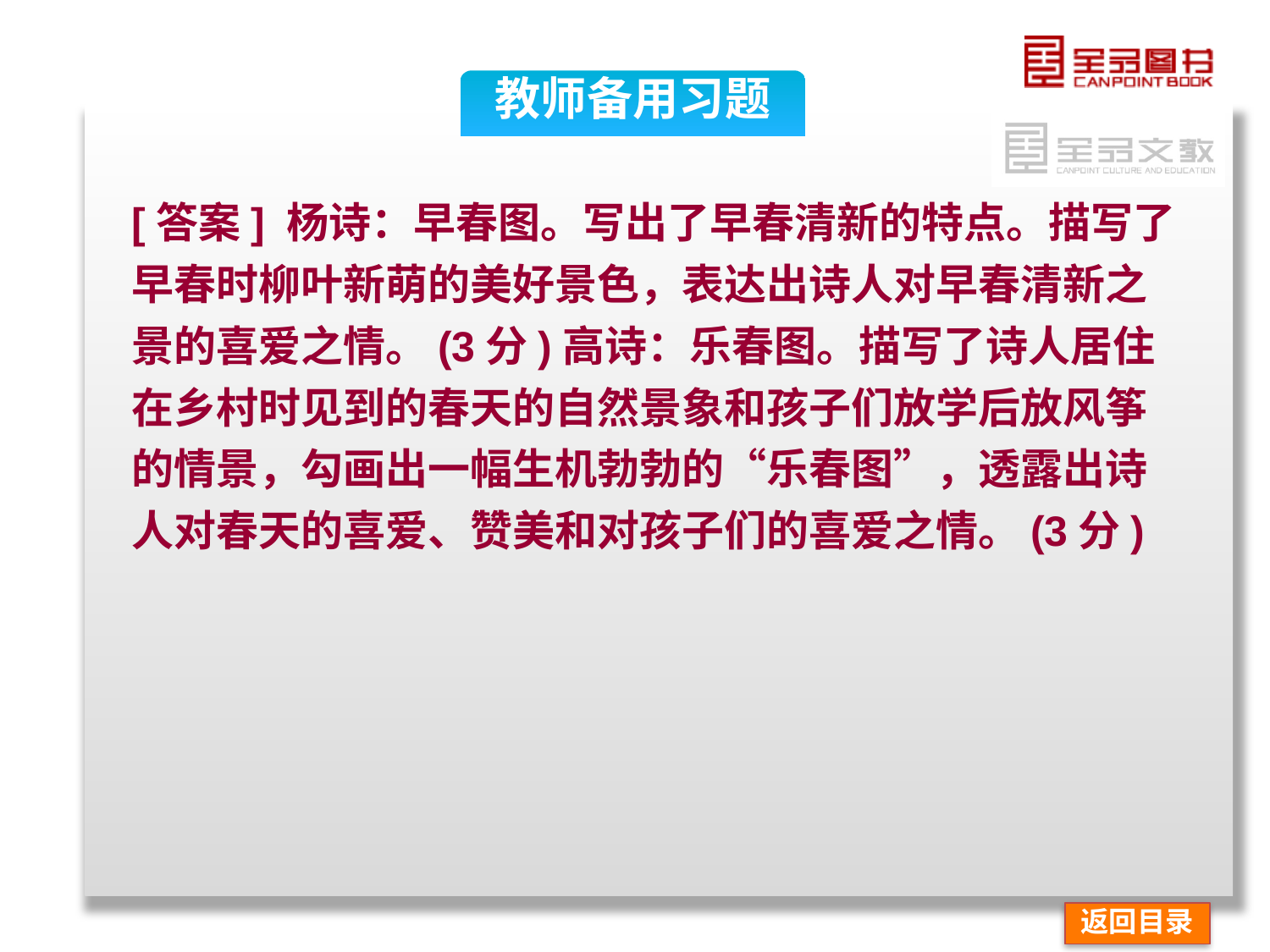

教师备用习题
[答案] 杨诗：早春图。写出了早春清新的特点。描写了早春时柳叶新萌的美好景色，表达出诗人对早春清新之景的喜爱之情。(3分)高诗：乐春图。描写了诗人居住在乡村时见到的春天的自然景象和孩子们放学后放风筝的情景，勾画出一幅生机勃勃的“乐春图”，透露出诗人对春天的喜爱、赞美和对孩子们的喜爱之情。(3分)
返回目录